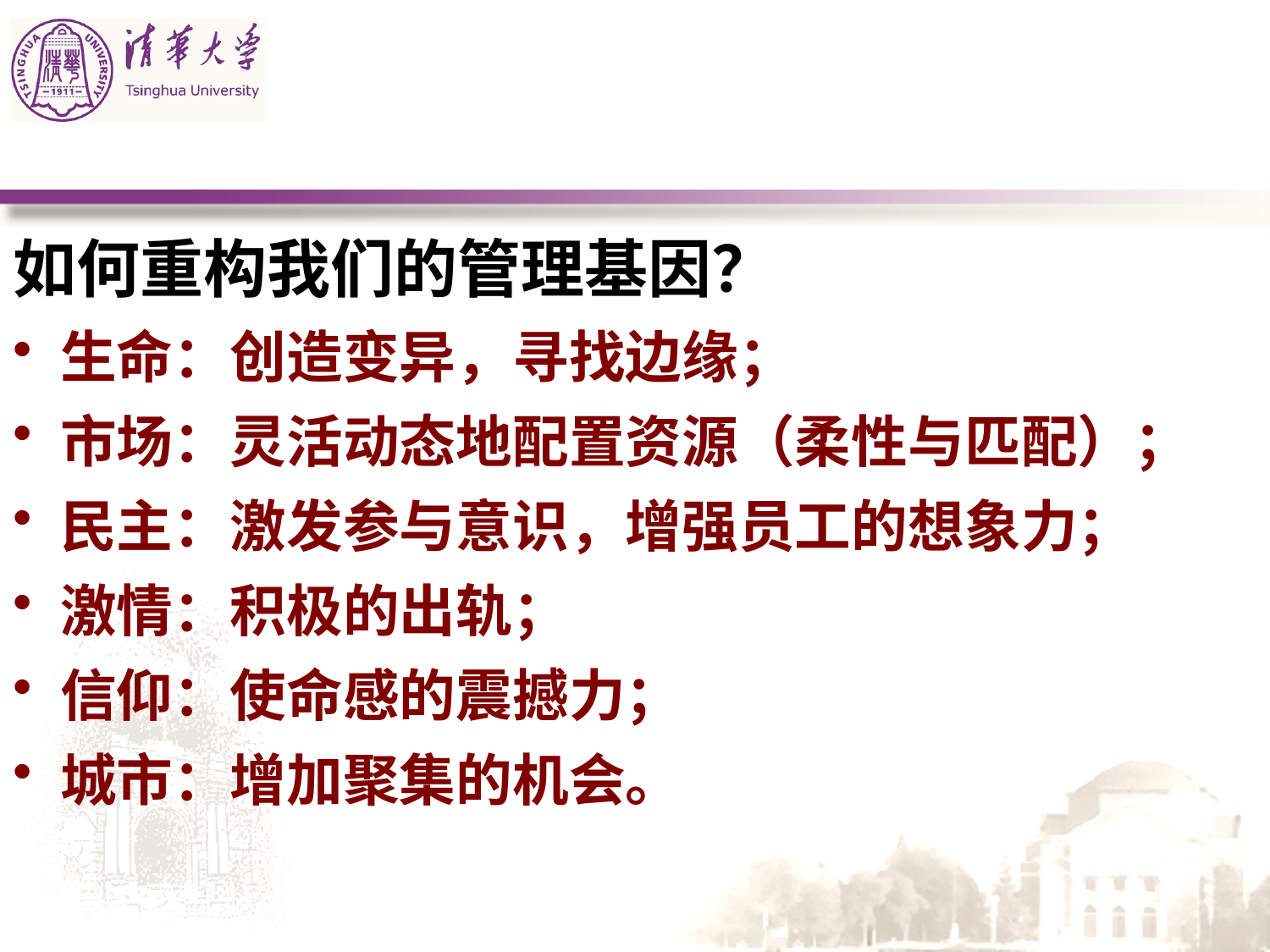

#
如何重构我们的管理基因？
生命：创造变异，寻找边缘；
市场：灵活动态地配置资源（柔性与匹配）；
民主：激发参与意识，增强员工的想象力；
激情：积极的出轨；
信仰：使命感的震撼力；
城市：增加聚集的机会。